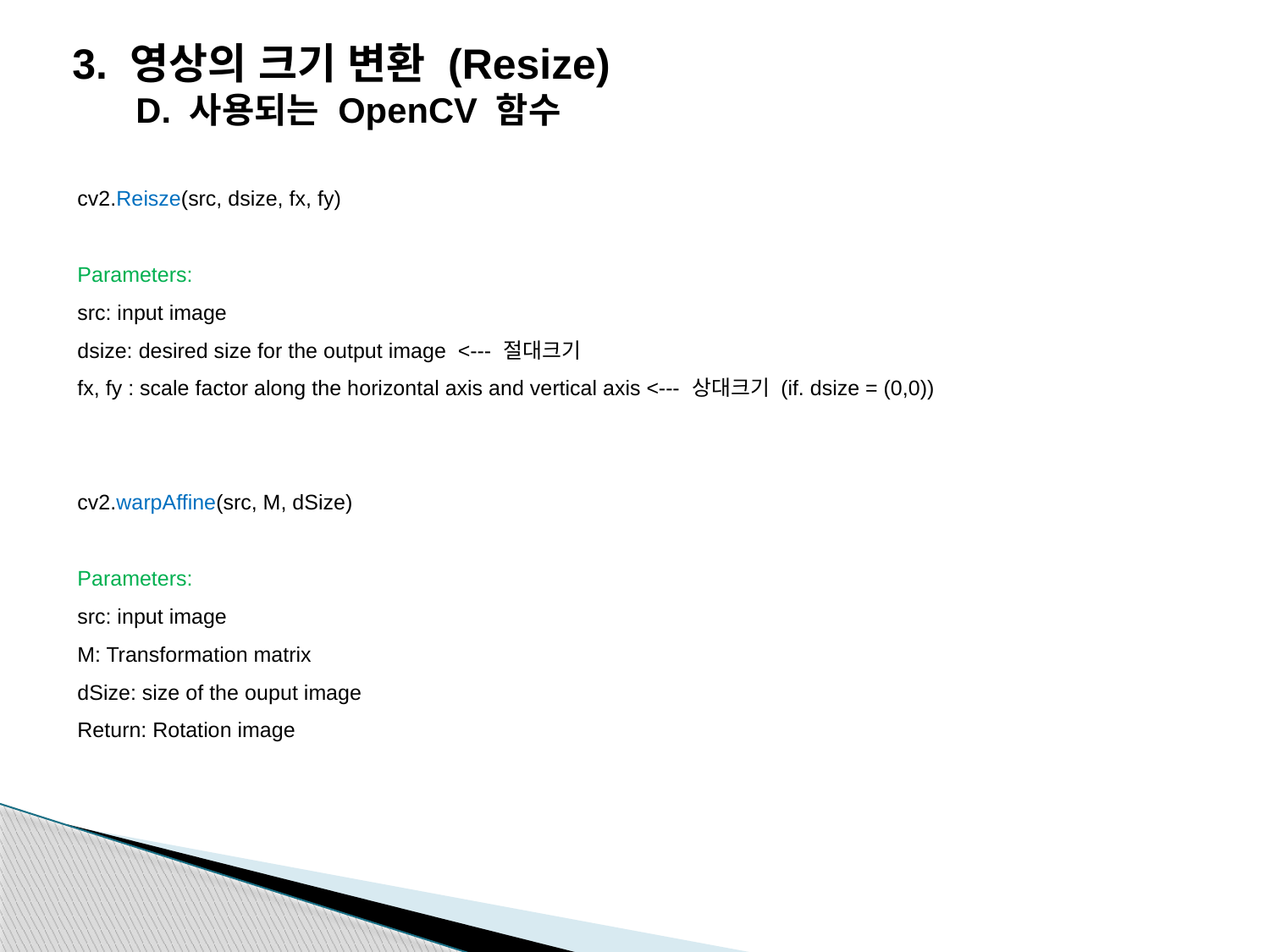

3. 영상의 크기 변환 (Resize)
D. 사용되는 OpenCV 함수
cv2.Reisze(src, dsize, fx, fy)

Parameters:
src: input image
dsize: desired size for the output image  <--- 절대크기
fx, fy : scale factor along the horizontal axis and vertical axis <--- 상대크기 (if. dsize = (0,0))

cv2.warpAffine(src, M, dSize)

Parameters:
src: input image
M: Transformation matrix
dSize: size of the ouput image
Return: Rotation image